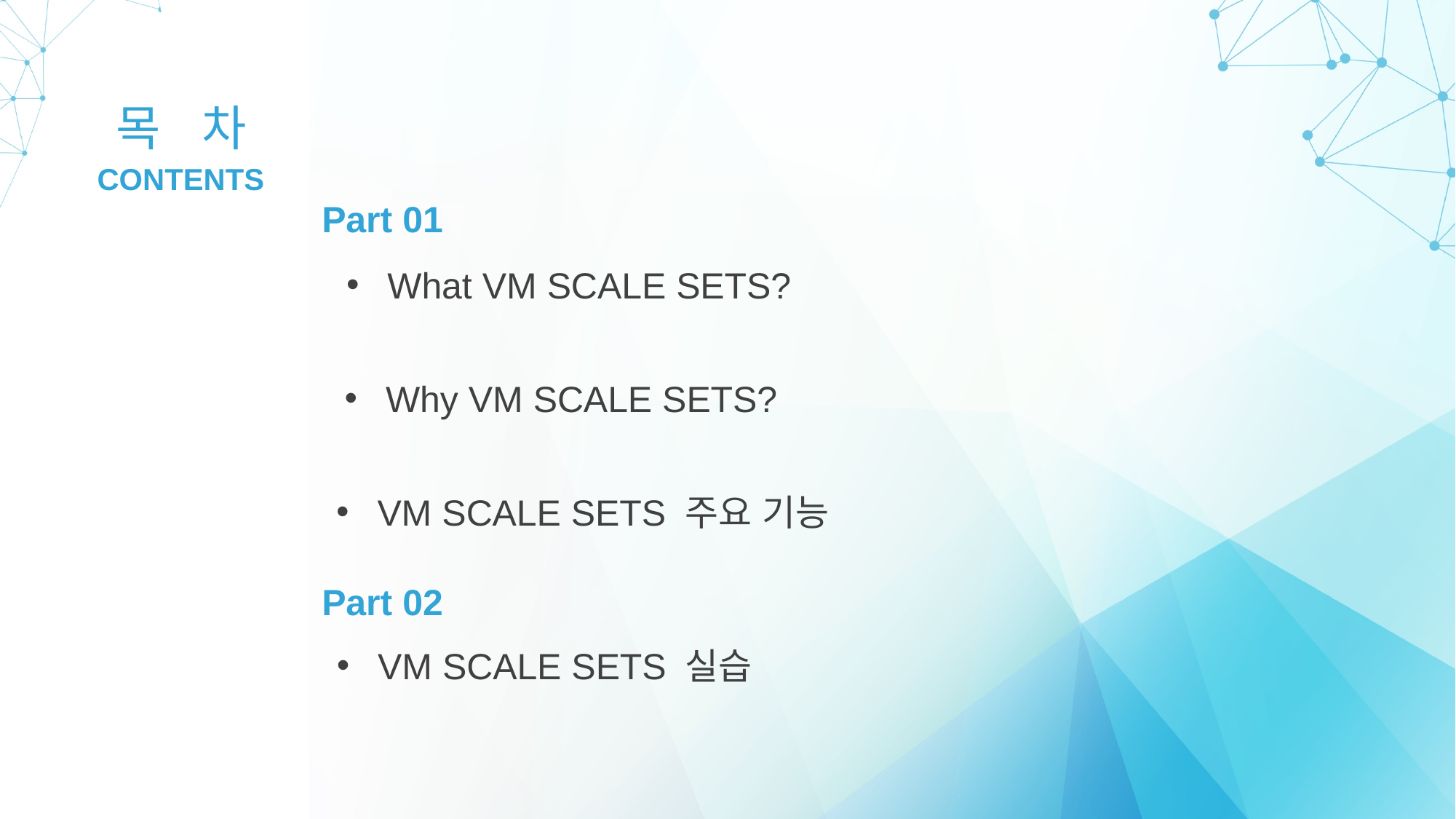

목   차
CONTENTS
Part 01
What VM SCALE SETS?
Why VM SCALE SETS?
VM SCALE SETS 주요 기능
Part 02
VM SCALE SETS 실습